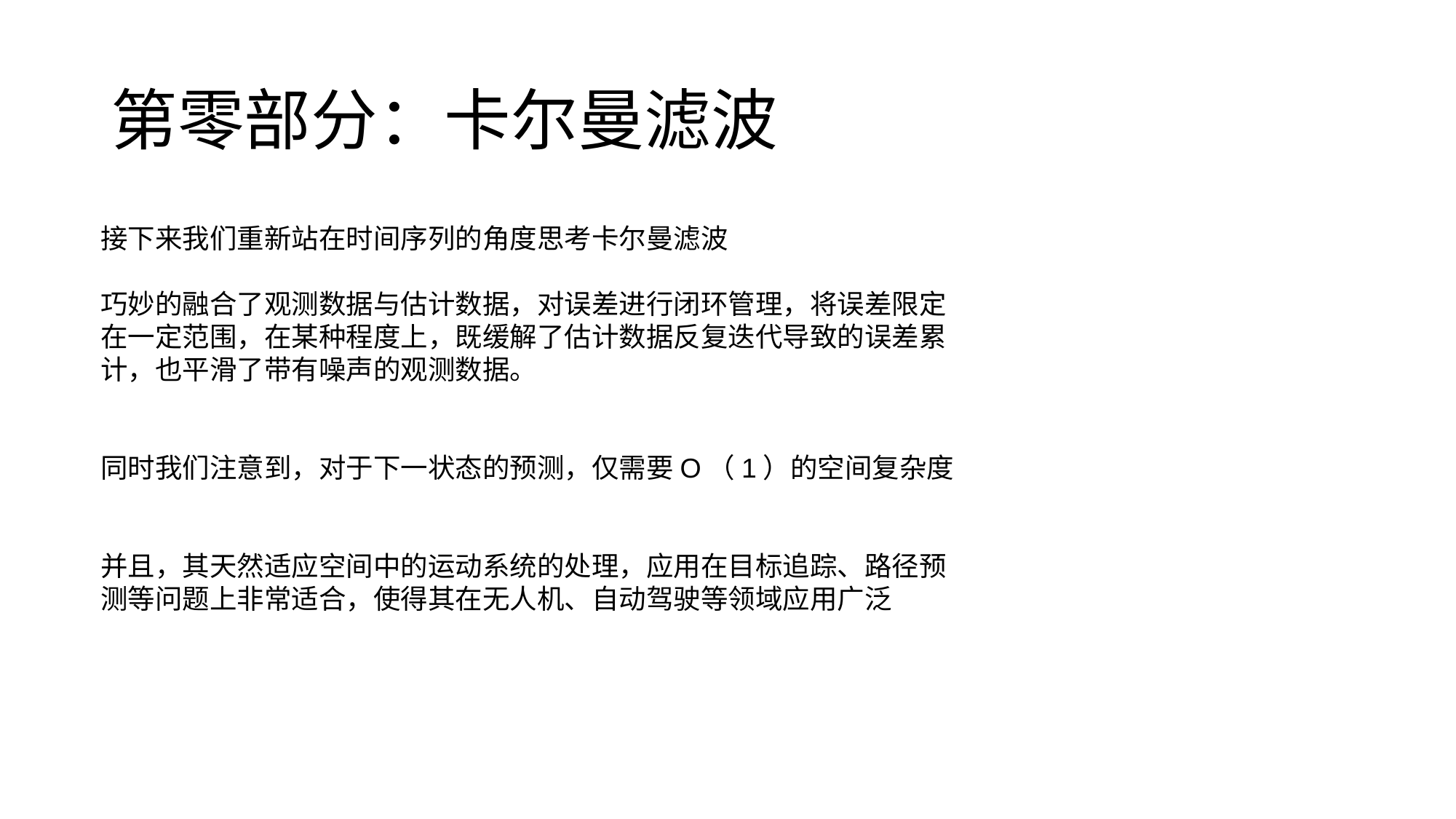

# 第零部分：卡尔曼滤波

接下来我们重新站在时间序列的角度思考卡尔曼滤波

巧妙的融合了观测数据与估计数据，对误差进行闭环管理，将误差限定在一定范围，在某种程度上，既缓解了估计数据反复迭代导致的误差累计，也平滑了带有噪声的观测数据。

同时我们注意到，对于下一状态的预测，仅需要O（1）的空间复杂度

并且，其天然适应空间中的运动系统的处理，应用在目标追踪、路径预测等问题上非常适合，使得其在无人机、自动驾驶等领域应用广泛